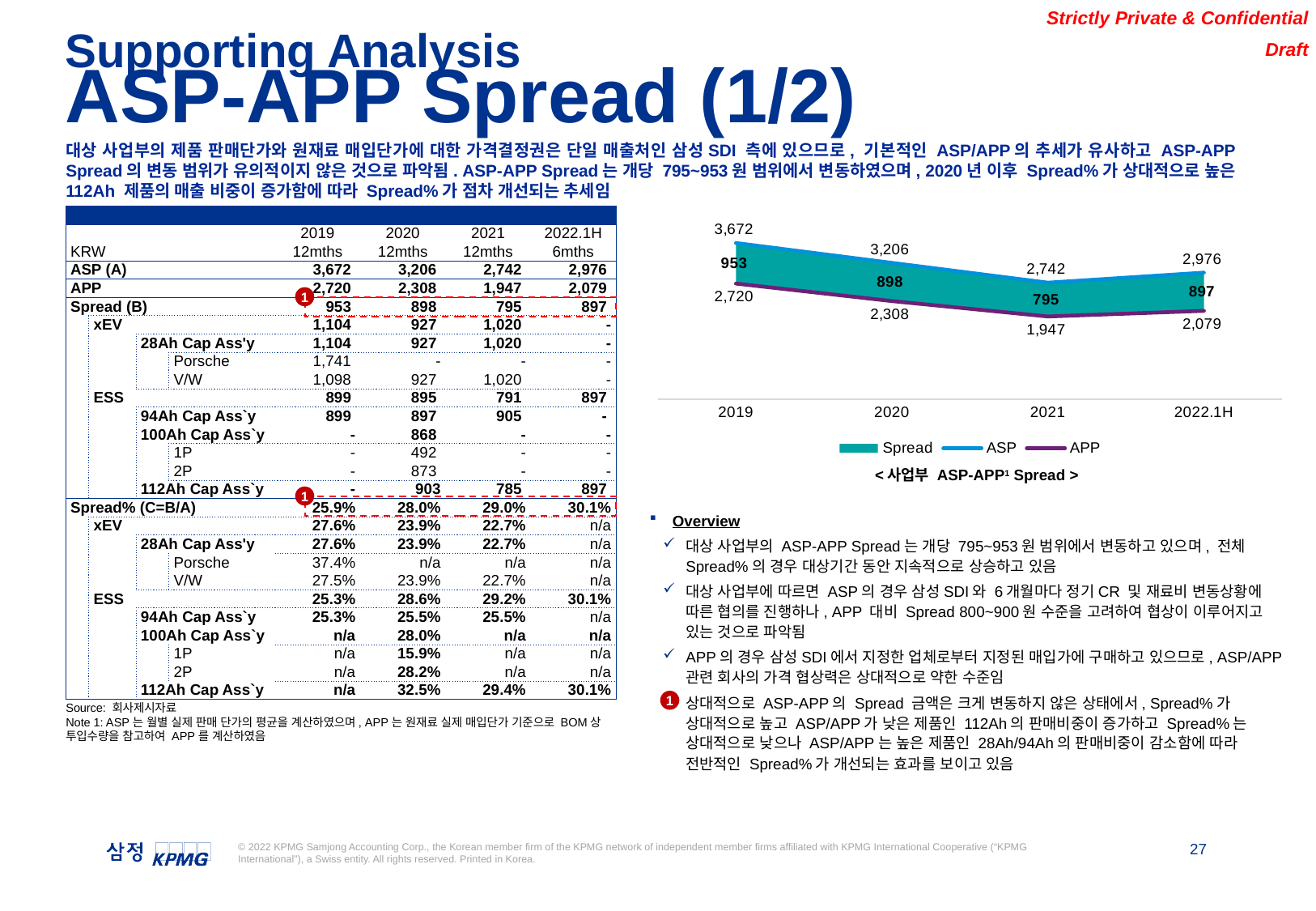

Supporting Analysis
ASP-APP Spread (1/2)
대상 사업부의 제품 판매단가와 원재료 매입단가에 대한 가격결정권은 단일 매출처인 삼성SDI 측에 있으므로, 기본적인 ASP/APP의 추세가 유사하고 ASP-APP Spread의 변동 범위가 유의적이지 않은 것으로 파악됨. ASP-APP Spread는 개당 795~953원 범위에서 변동하였으며, 2020년 이후 Spread%가 상대적으로 높은 112Ah 제품의 매출 비중이 증가함에 따라 Spread%가 점차 개선되는 추세임
|  |  |  |  |  |  |  |  |
| --- | --- | --- | --- | --- | --- | --- | --- |
|  |  |  |  | 2019 | 2020 | 2021 | 2022.1H |
| KRW |  |  |  | 12mths | 12mths | 12mths | 6mths |
| ASP (A) |  |  |  | 3,672 | 3,206 | 2,742 | 2,976 |
| APP |  |  |  | 2,720 | 2,308 | 1,947 | 2,079 |
| Spread (B) |  |  |  | 953 | 898 | 795 | 897 |
|  | xEV |  |  | 1,104 | 927 | 1,020 | - |
|  |  | 28Ah Cap Ass'y |  | 1,104 | 927 | 1,020 | - |
|  |  |  | Porsche | 1,741 | - | - | - |
|  |  |  | V/W | 1,098 | 927 | 1,020 | - |
|  | ESS |  |  | 899 | 895 | 791 | 897 |
|  |  | 94Ah Cap Ass`y |  | 899 | 897 | 905 | - |
|  |  | 100Ah Cap Ass`y |  | - | 868 | - | - |
|  |  |  | 1P | - | 492 | - | - |
|  |  |  | 2P | - | 873 | - | - |
|  |  | 112Ah Cap Ass`y |  | - | 903 | 785 | 897 |
| Spread% (C=B/A) |  |  |  | 25.9% | 28.0% | 29.0% | 30.1% |
|  | xEV |  |  | 27.6% | 23.9% | 22.7% | n/a |
|  |  | 28Ah Cap Ass'y |  | 27.6% | 23.9% | 22.7% | n/a |
|  |  |  | Porsche | 37.4% | n/a | n/a | n/a |
|  |  |  | V/W | 27.5% | 23.9% | 22.7% | n/a |
|  | ESS |  |  | 25.3% | 28.6% | 29.2% | 30.1% |
|  |  | 94Ah Cap Ass`y |  | 25.3% | 25.5% | 25.5% | n/a |
|  |  | 100Ah Cap Ass`y |  | n/a | 28.0% | n/a | n/a |
|  |  |  | 1P | n/a | 15.9% | n/a | n/a |
|  |  |  | 2P | n/a | 28.2% | n/a | n/a |
|  |  | 112Ah Cap Ass`y |  | n/a | 32.5% | 29.4% | 30.1% |

### Chart

| Category | Hidden | Spread | ASP | APP |
|---|---|---|---|---|
| 2019 | 2719.607673732424 | 952.8847422059007 | 3672.4924159383245 | 2719.607673732424 |
| 2020 | 2307.7428447700395 | 898.3002179668929 | 3206.0430627369324 | 2307.7428447700395 |
| 2021 | 1946.5430467303302 | 794.9759121466961 | 2741.5189588770263 | 1946.5430467303302 |
| 2022.1H | 2079.4622725180166 | 896.9911946796256 | 2976.453467197642 | 2079.4622725180166 |
1

<사업부 ASP-APP1 Spread >
1
Overview
대상 사업부의 ASP-APP Spread는 개당 795~953원 범위에서 변동하고 있으며, 전체 Spread%의 경우 대상기간 동안 지속적으로 상승하고 있음
대상 사업부에 따르면 ASP의 경우 삼성SDI와 6개월마다 정기CR 및 재료비 변동상황에 따른 협의를 진행하나, APP 대비 Spread 800~900원 수준을 고려하여 협상이 이루어지고 있는 것으로 파악됨
APP의 경우 삼성SDI에서 지정한 업체로부터 지정된 매입가에 구매하고 있으므로, ASP/APP 관련 회사의 가격 협상력은 상대적으로 약한 수준임
상대적으로 ASP-APP의 Spread 금액은 크게 변동하지 않은 상태에서, Spread%가 상대적으로 높고 ASP/APP가 낮은 제품인 112Ah의 판매비중이 증가하고 Spread%는 상대적으로 낮으나 ASP/APP는 높은 제품인 28Ah/94Ah의 판매비중이 감소함에 따라 전반적인 Spread%가 개선되는 효과를 보이고 있음

1
Source: 회사제시자료
Note 1: ASP는 월별 실제 판매 단가의 평균을 계산하였으며, APP는 원재료 실제 매입단가 기준으로 BOM상 투입수량을 참고하여 APP를 계산하였음